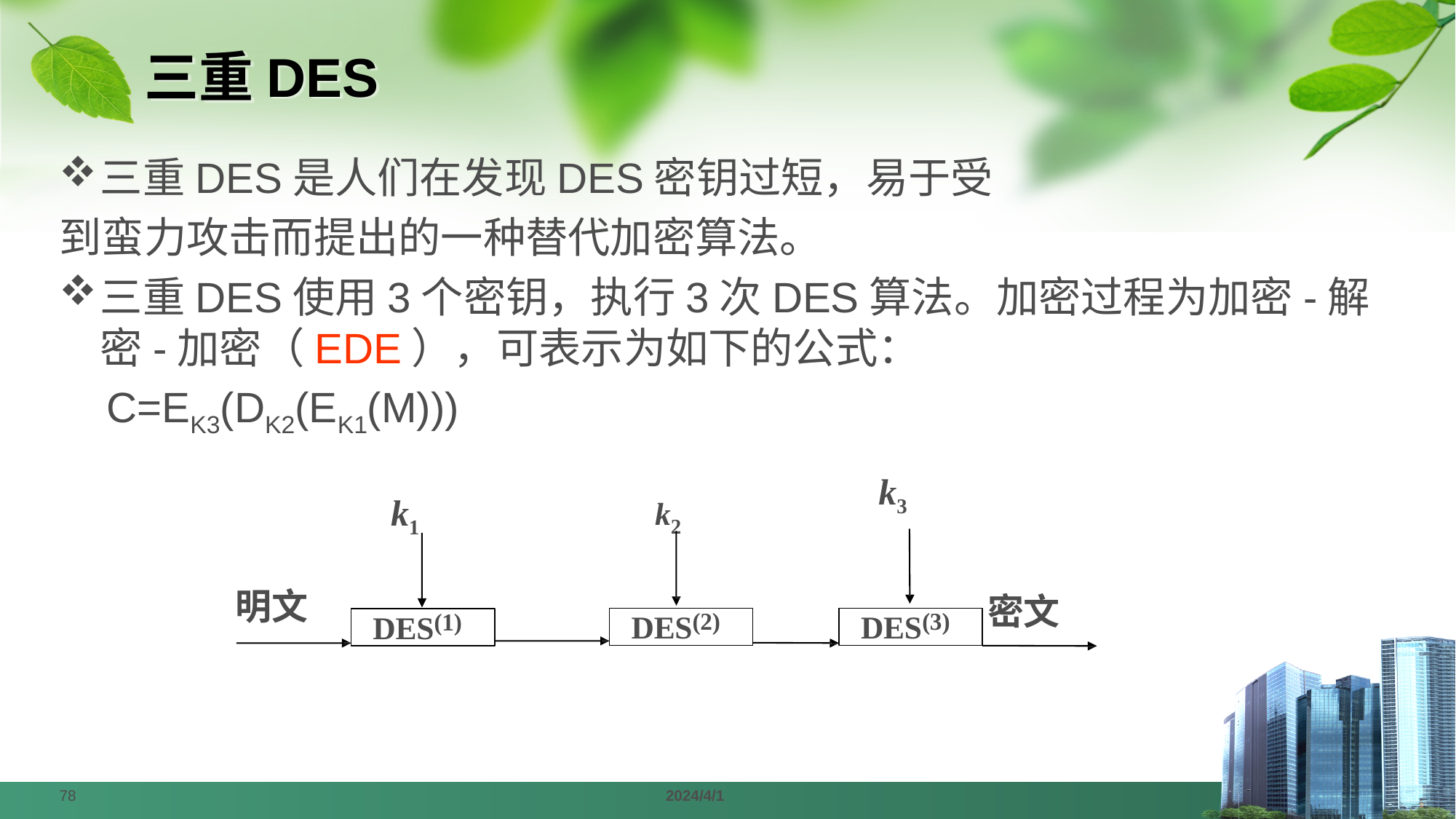

# 三重DES
三重DES是人们在发现DES密钥过短，易于受
到蛮力攻击而提出的一种替代加密算法。
三重DES使用3个密钥，执行3次DES算法。加密过程为加密-解密-加密（EDE），可表示为如下的公式：
    C=EK3(DK2(EK1(M)))
k3
k1	k2

明文
密文
DES(2)
DES(3)
DES(1)

78
2024/4/1